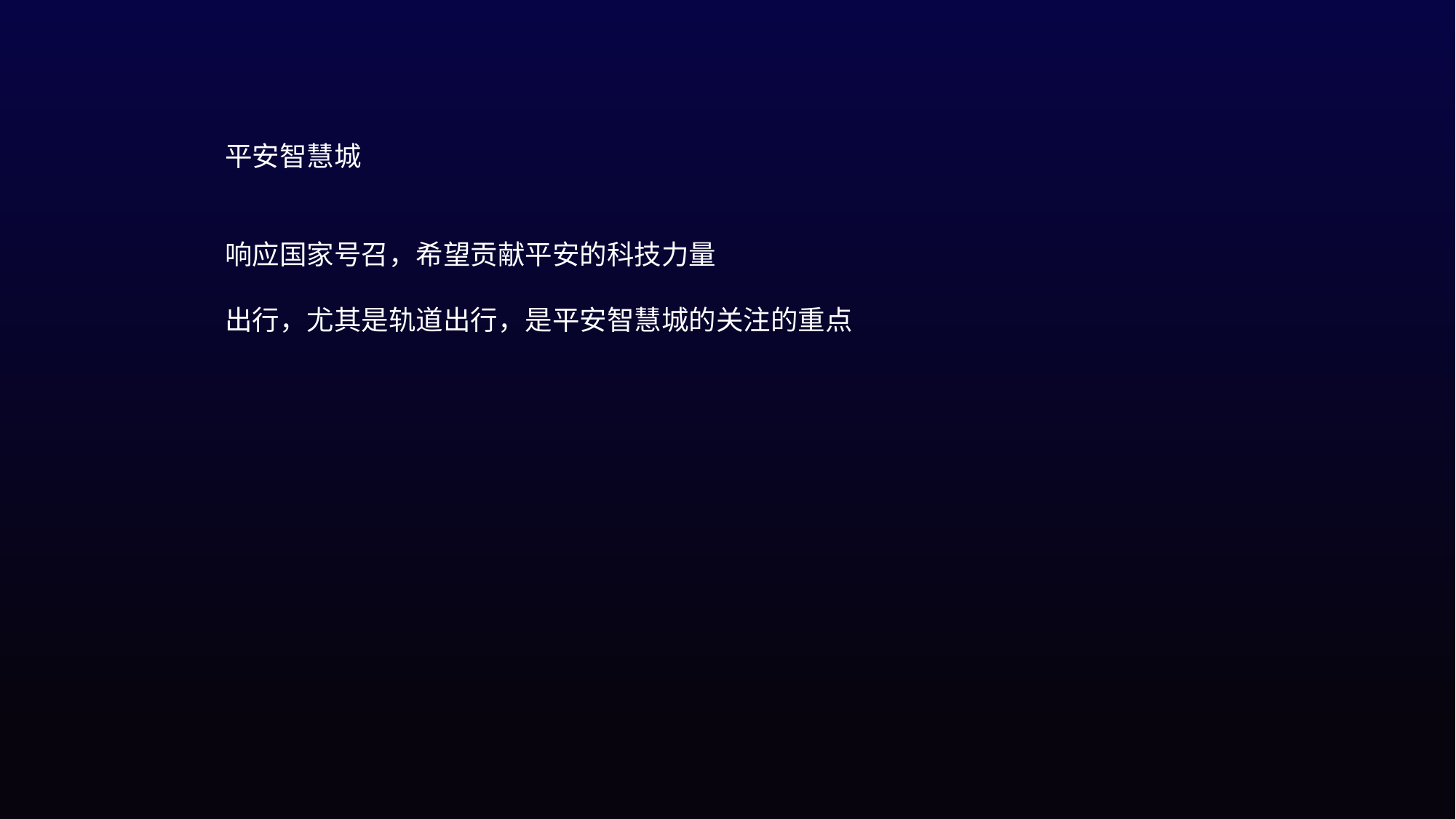

平安智慧城

响应国家号召，希望贡献平安的科技力量

出行，尤其是轨道出行，是平安智慧城的关注的重点